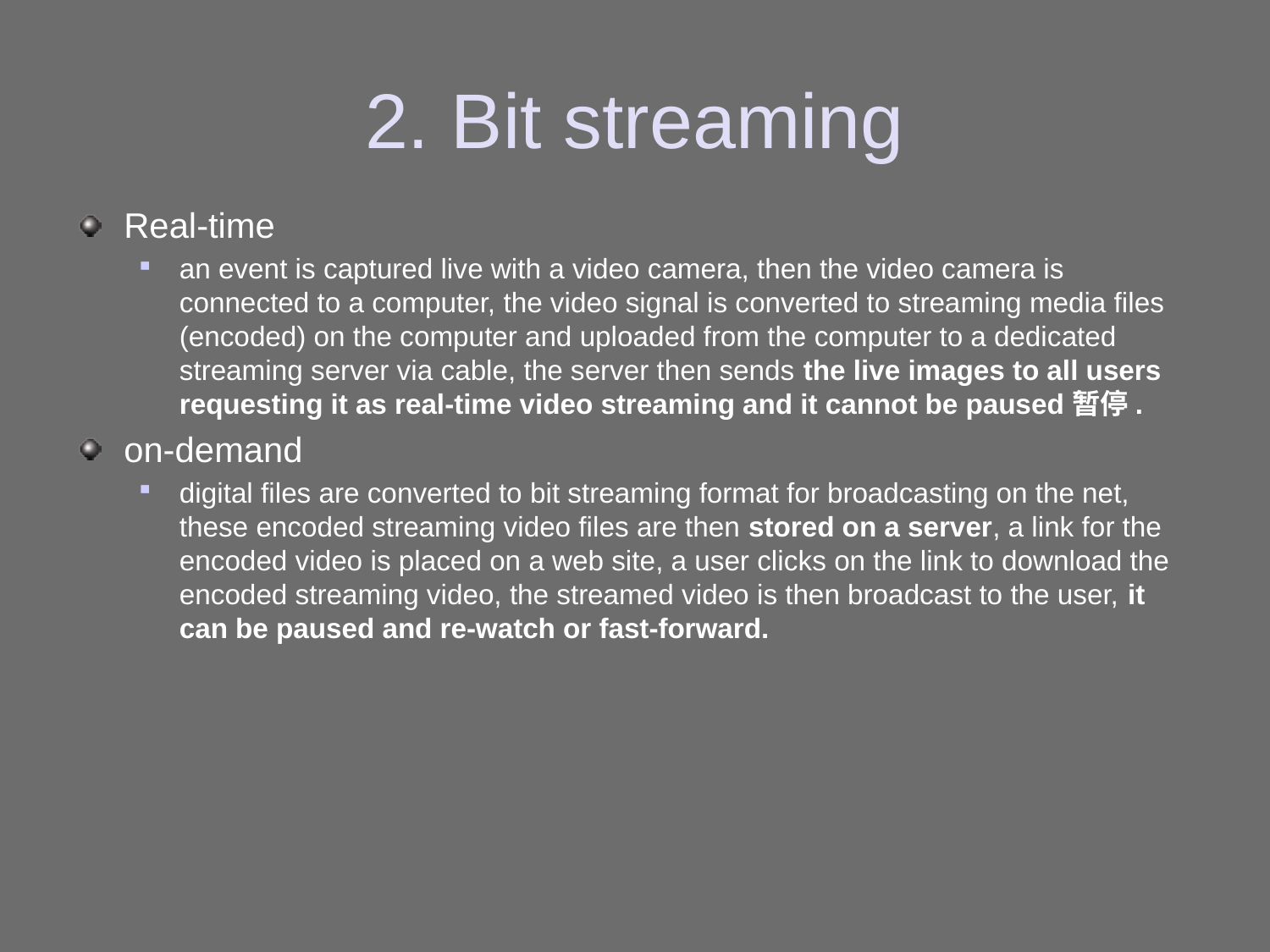

# 2. Bit streaming
Real-time
an event is captured live with a video camera, then the video camera is connected to a computer, the video signal is converted to streaming media files (encoded) on the computer and uploaded from the computer to a dedicated streaming server via cable, the server then sends the live images to all users requesting it as real-time video streaming and it cannot be paused暂停.
on-demand
digital files are converted to bit streaming format for broadcasting on the net, these encoded streaming video files are then stored on a server, a link for the encoded video is placed on a web site, a user clicks on the link to download the encoded streaming video, the streamed video is then broadcast to the user, it can be paused and re-watch or fast-forward.